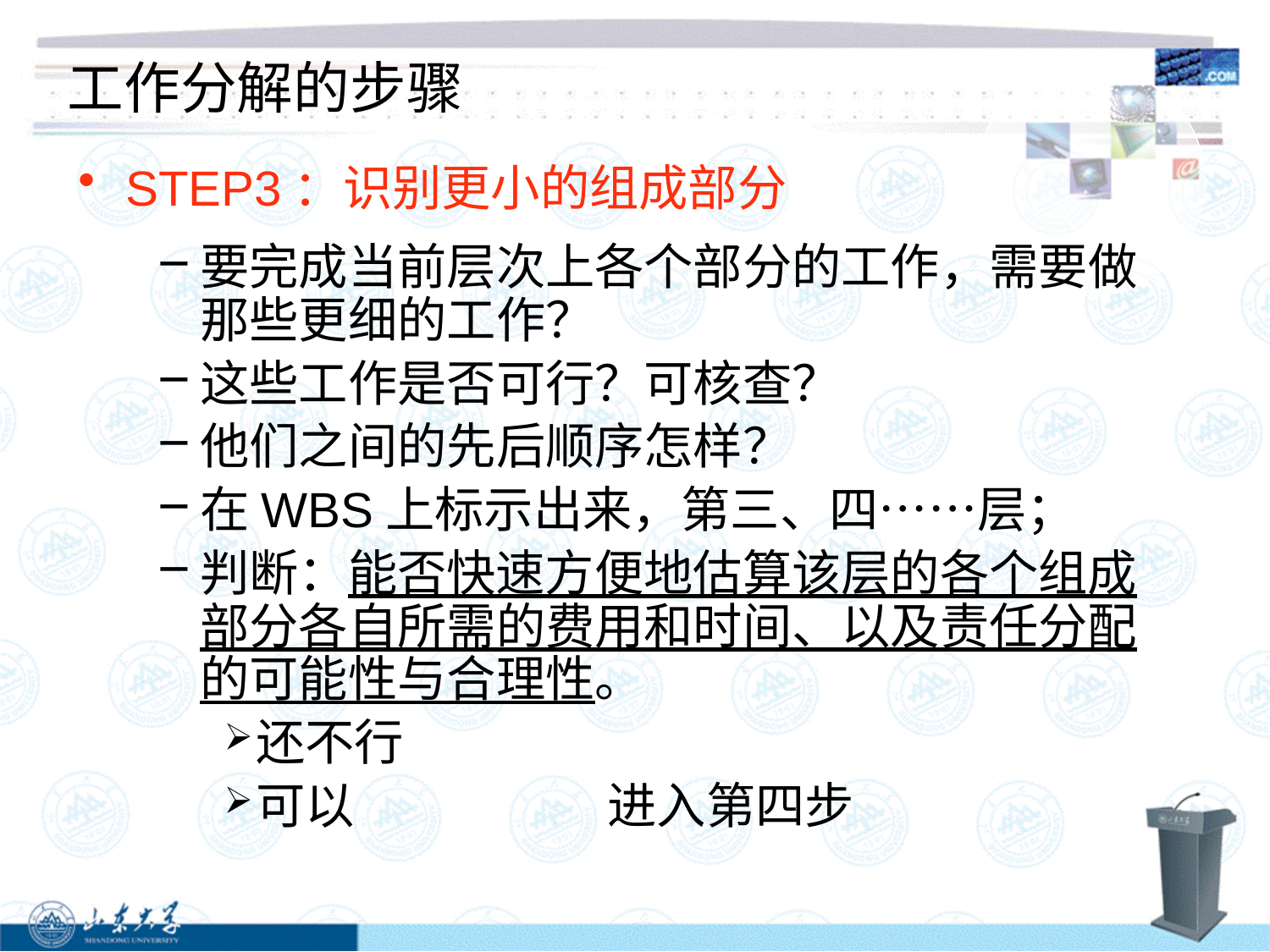

# 工作分解的步骤
STEP3：识别更小的组成部分
要完成当前层次上各个部分的工作，需要做那些更细的工作？
这些工作是否可行？可核查？
他们之间的先后顺序怎样？
在WBS上标示出来，第三、四……层；
判断：能否快速方便地估算该层的各个组成部分各自所需的费用和时间、以及责任分配的可能性与合理性。
还不行
可以                       进入第四步